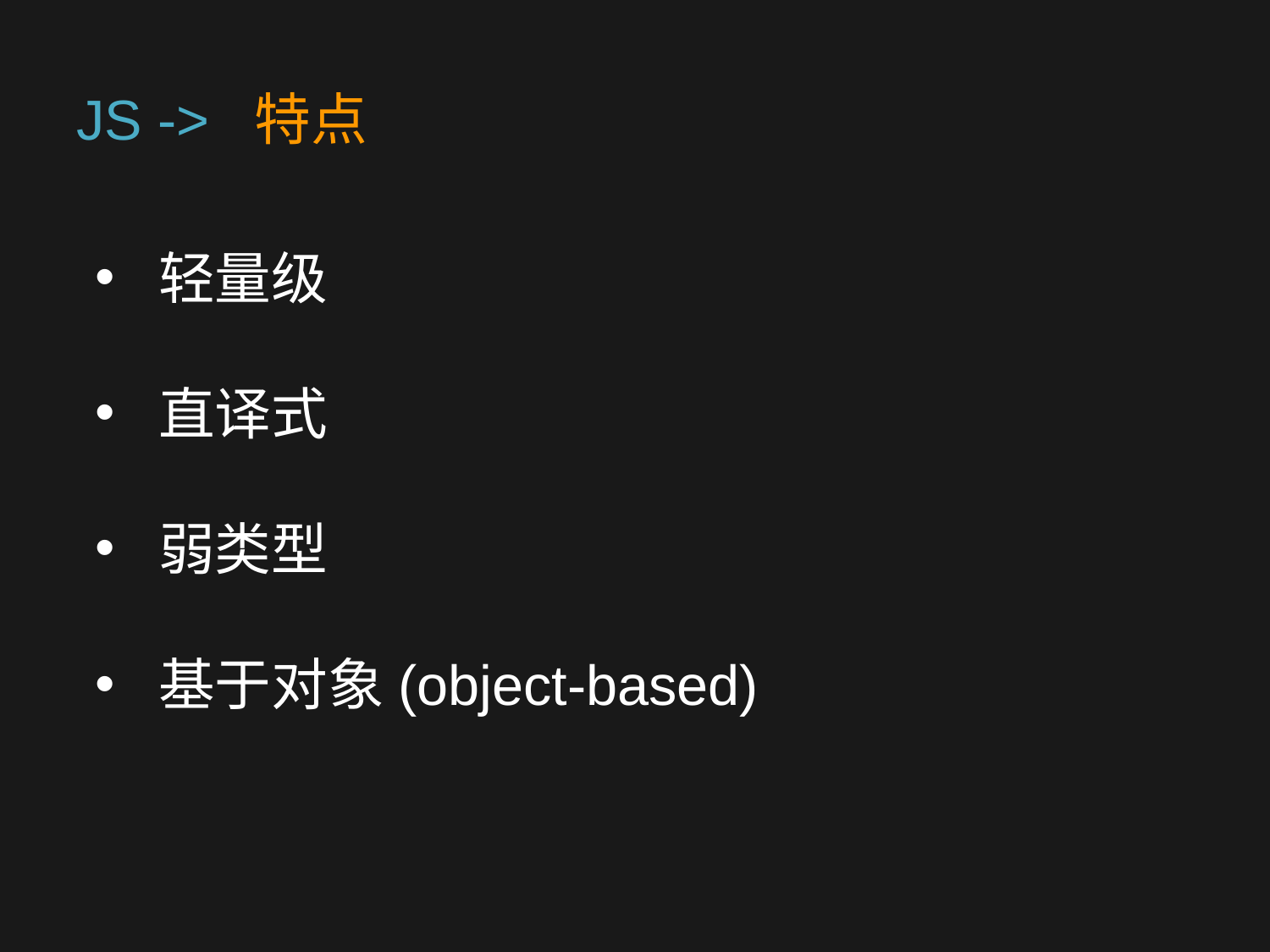

# JS ->  特点
轻量级

直译式

弱类型

基于对象(object-based)